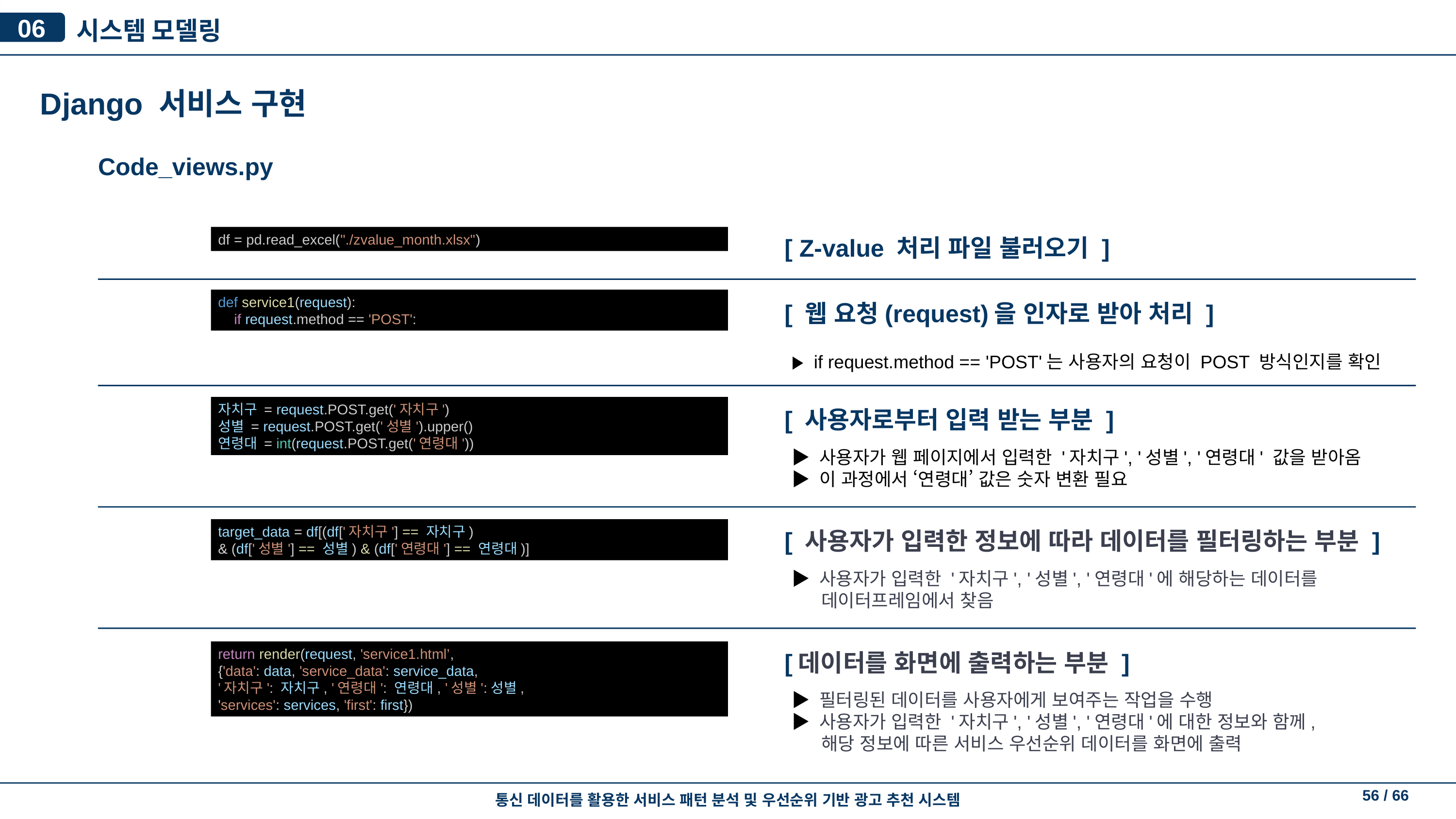

시스템 모델링
06

Django 서비스 구현
Code_views.py
df = pd.read_excel("./zvalue_month.xlsx")
[ Z-value 처리 파일 불러오기 ]

def service1(request):
    if request.method == 'POST':
[ 웹 요청(request)을 인자로 받아 처리 ]
▶  if request.method == 'POST'는 사용자의 요청이 POST 방식인지를 확인

자치구 = request.POST.get('자치구')
성별 = request.POST.get('성별').upper()
연령대 = int(request.POST.get('연령대'))
[ 사용자로부터 입력 받는 부분 ]
▶ 사용자가 웹 페이지에서 입력한 '자치구', '성별', '연령대' 값을 받아옴
▶ 이 과정에서 ‘연령대’ 값은 숫자 변환 필요

target_data = df[(df['자치구'] == 자치구)
& (df['성별'] == 성별) & (df['연령대'] == 연령대)]
[ 사용자가 입력한 정보에 따라 데이터를 필터링하는 부분 ]
▶ 사용자가 입력한 '자치구', '성별', '연령대'에 해당하는 데이터를
     데이터프레임에서 찾음

return render(request, 'service1.html’,
{'data': data, 'service_data': service_data,
'자치구': 자치구, '연령대': 연령대, '성별':성별,
'services': services, 'first': first})
[데이터를 화면에 출력하는 부분 ]
▶ 필터링된 데이터를 사용자에게 보여주는 작업을 수행
▶ 사용자가 입력한 '자치구', '성별', '연령대'에 대한 정보와 함께,
     해당 정보에 따른 서비스 우선순위 데이터를 화면에 출력